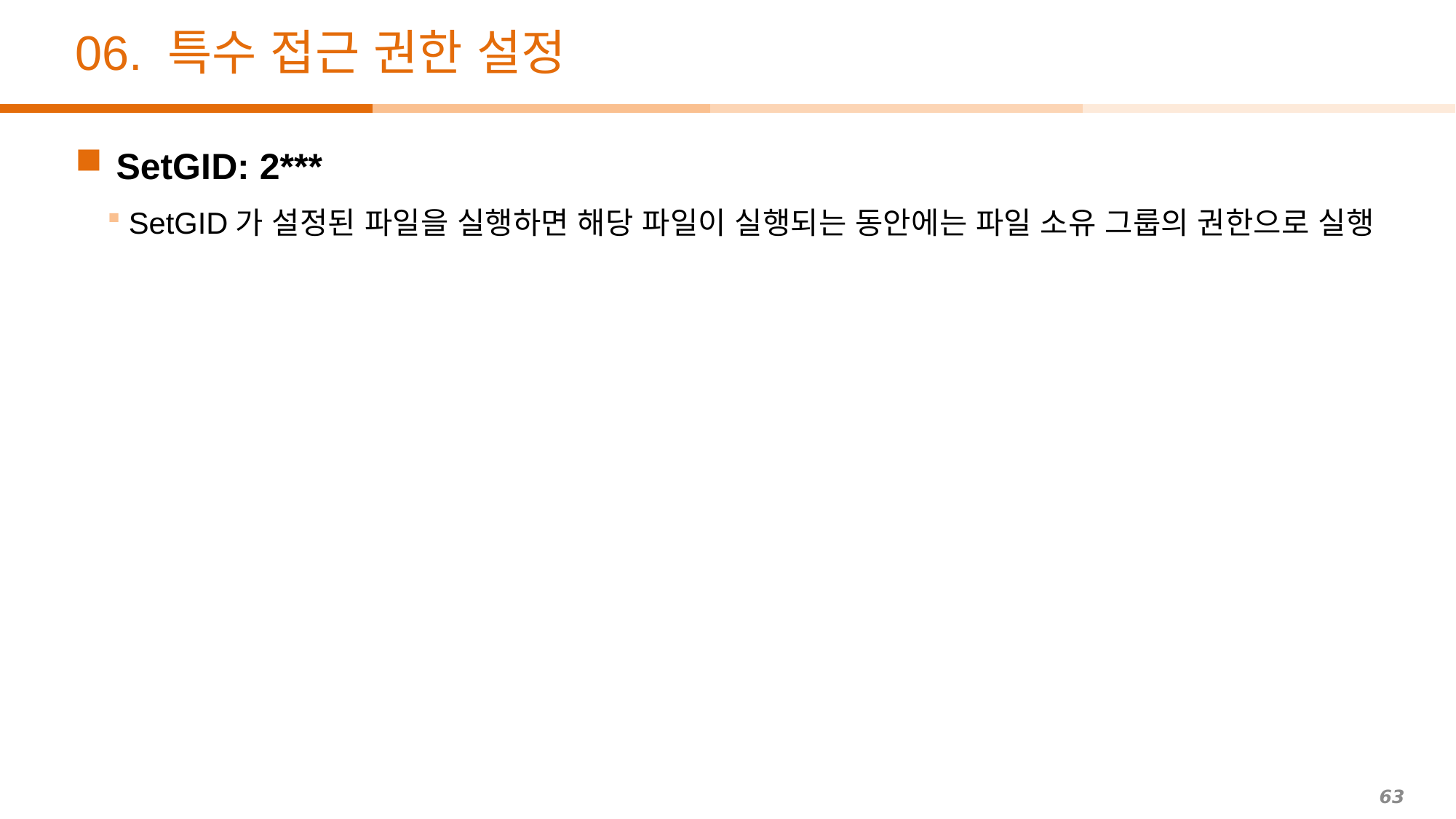

# 06. 특수 접근 권한 설정
SetGID: 2***
SetGID가 설정된 파일을 실행하면 해당 파일이 실행되는 동안에는 파일 소유 그룹의 권한으로 실행